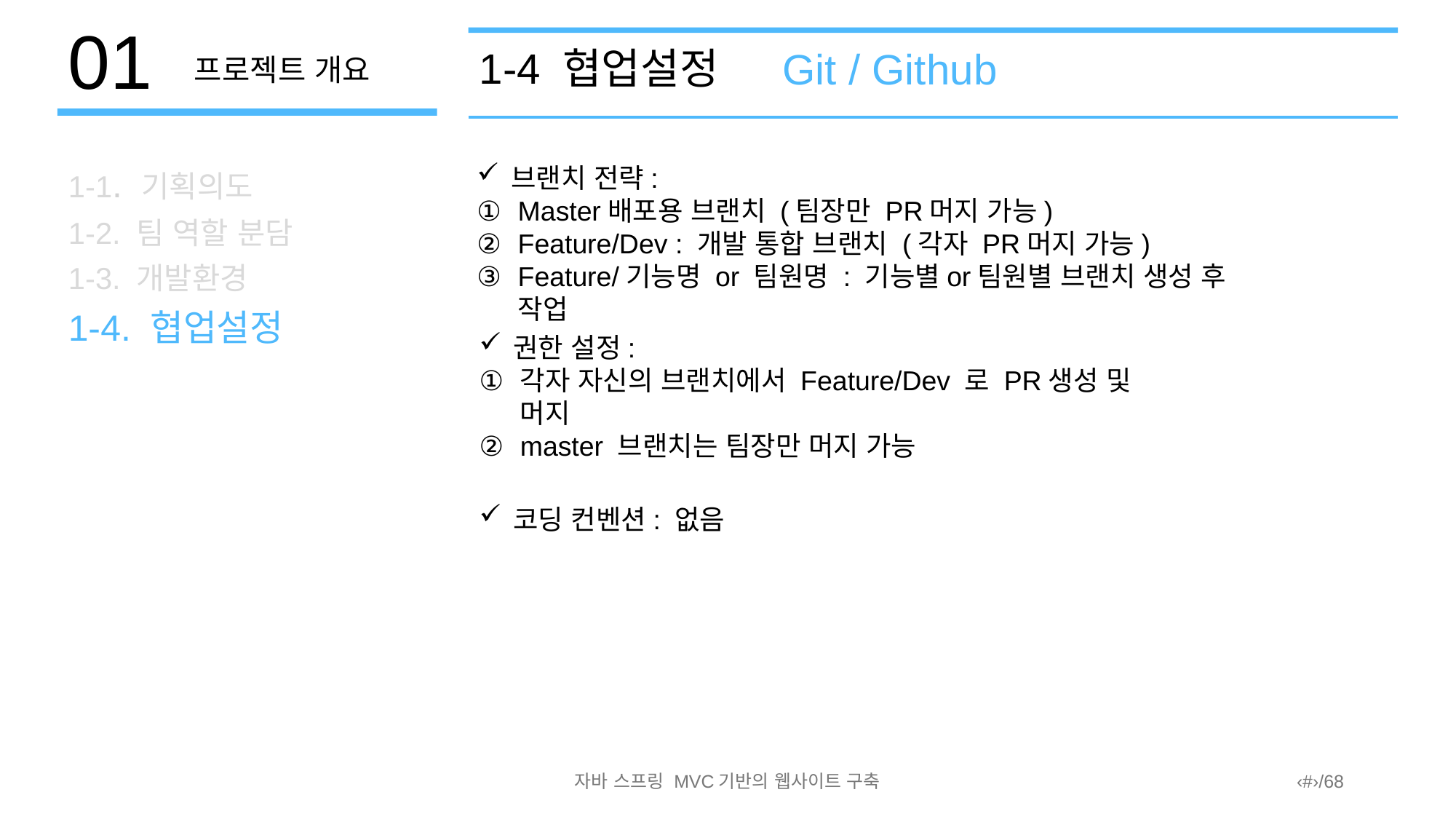

# 1-4 협업설정
Git / Github
브랜치 전략:
Master배포용 브랜치 (팀장만 PR머지 가능)
Feature/Dev : 개발 통합 브랜치 (각자 PR머지 가능)
Feature/기능명 or 팀원명 : 기능별or팀원별 브랜치 생성 후 작업
권한 설정:
각자 자신의 브랜치에서 Feature/Dev 로 PR생성 및 머지
master 브랜치는 팀장만 머지 가능

코딩 컨벤션: 없음
자바 스프링 MVC기반의 웹사이트 구축
13